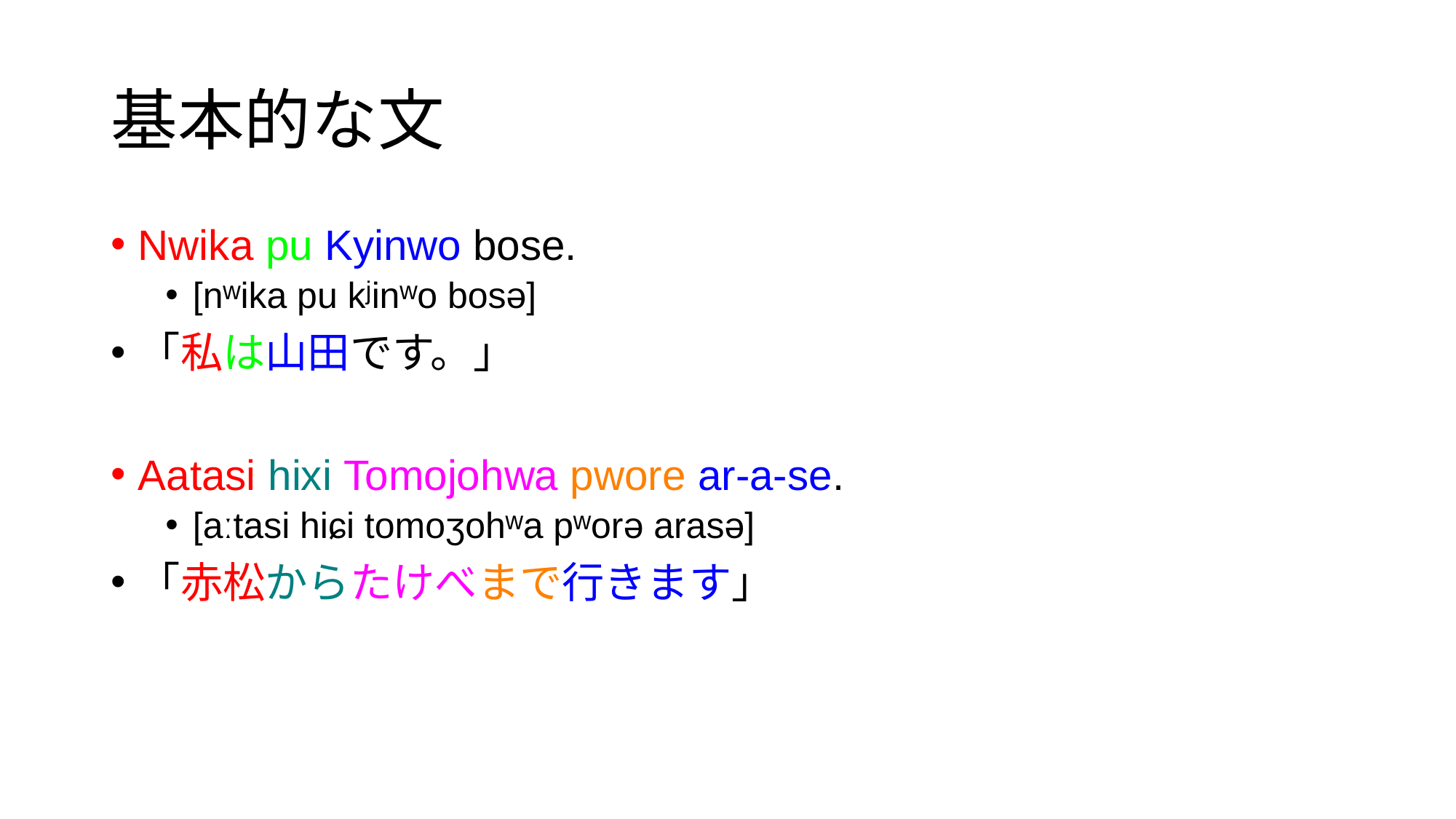

# 基本的な文
Nwika pu Kyinwo bose.
[nʷika pu kʲinʷo bosə]
「私は山田です。」

Aatasi hixi Tomojohwa pwore ar-a-se.
[aːtasi hiɕi tomoʒohʷa pʷorə arasə]
「赤松からたけべまで行きます」